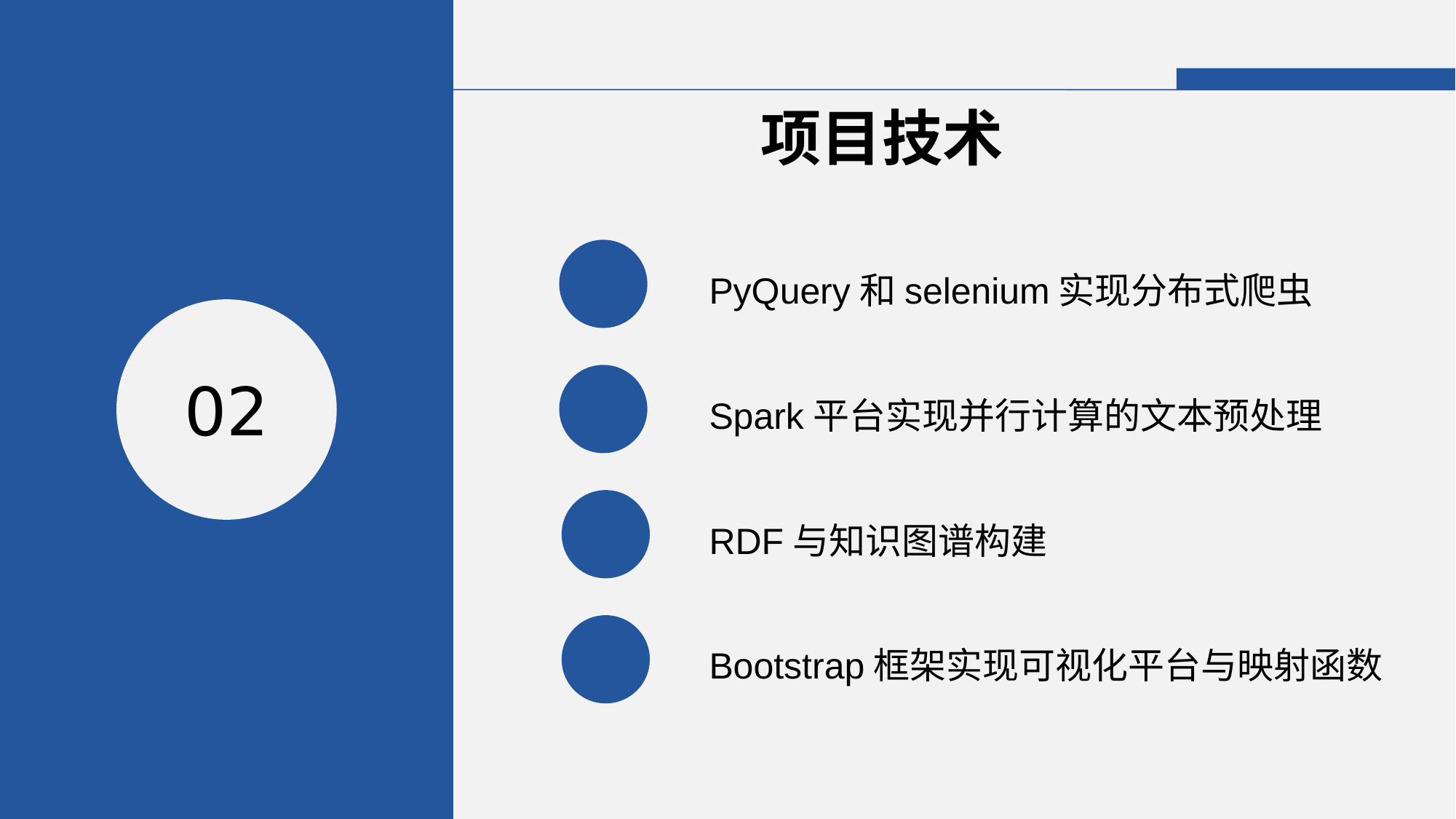

项目技术

PyQuery和selenium实现分布式爬虫

02

Spark平台实现并行计算的文本预处理

RDF与知识图谱构建

Bootstrap框架实现可视化平台与映射函数